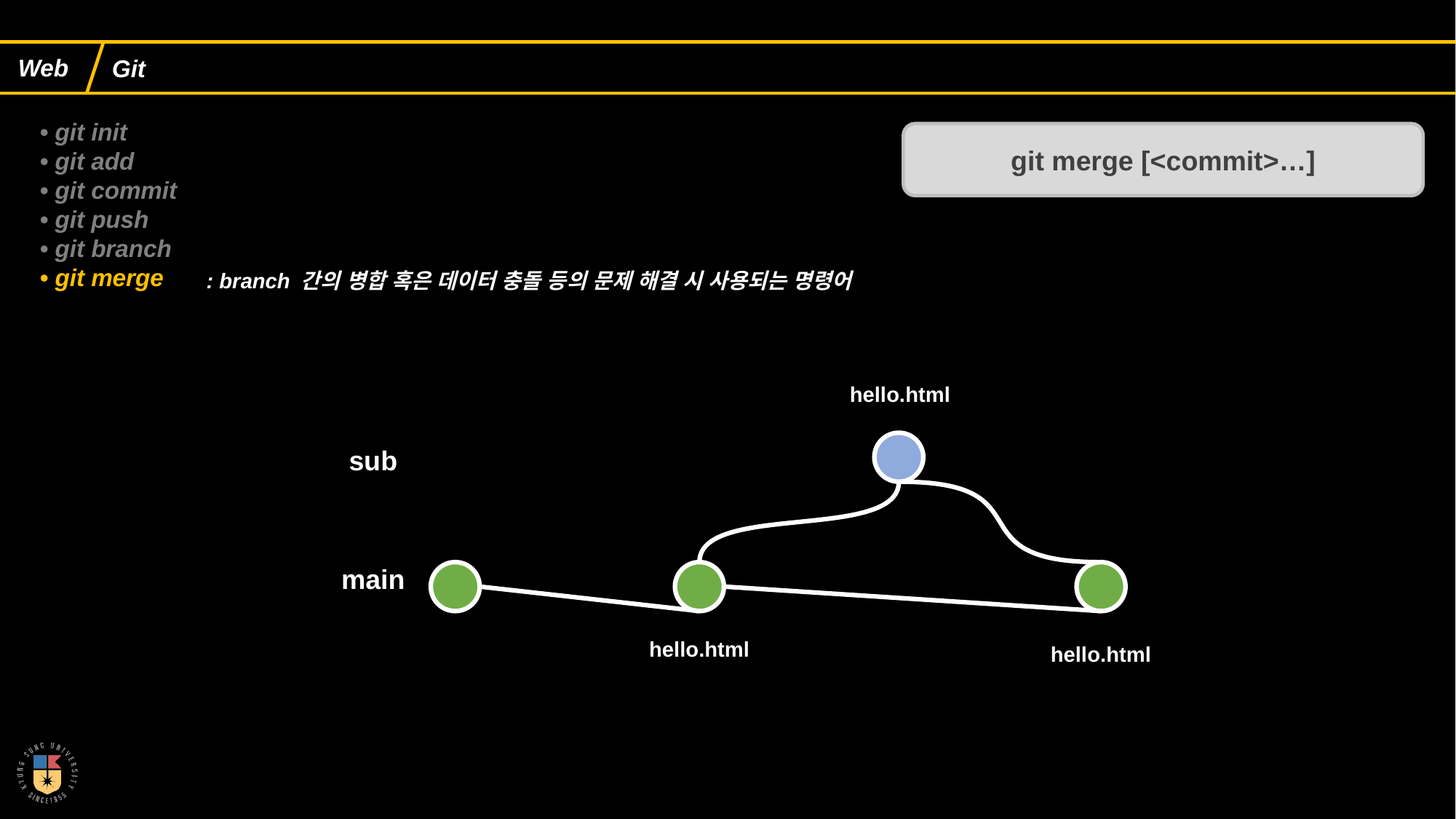

Git
• git init
• git add
• git commit
• git push
• git branch
• git merge
git merge [<commit>…]
: branch 간의 병합 혹은 데이터 충돌 등의 문제 해결 시 사용되는 명령어
hello.html

sub
main

hello.html
hello.html